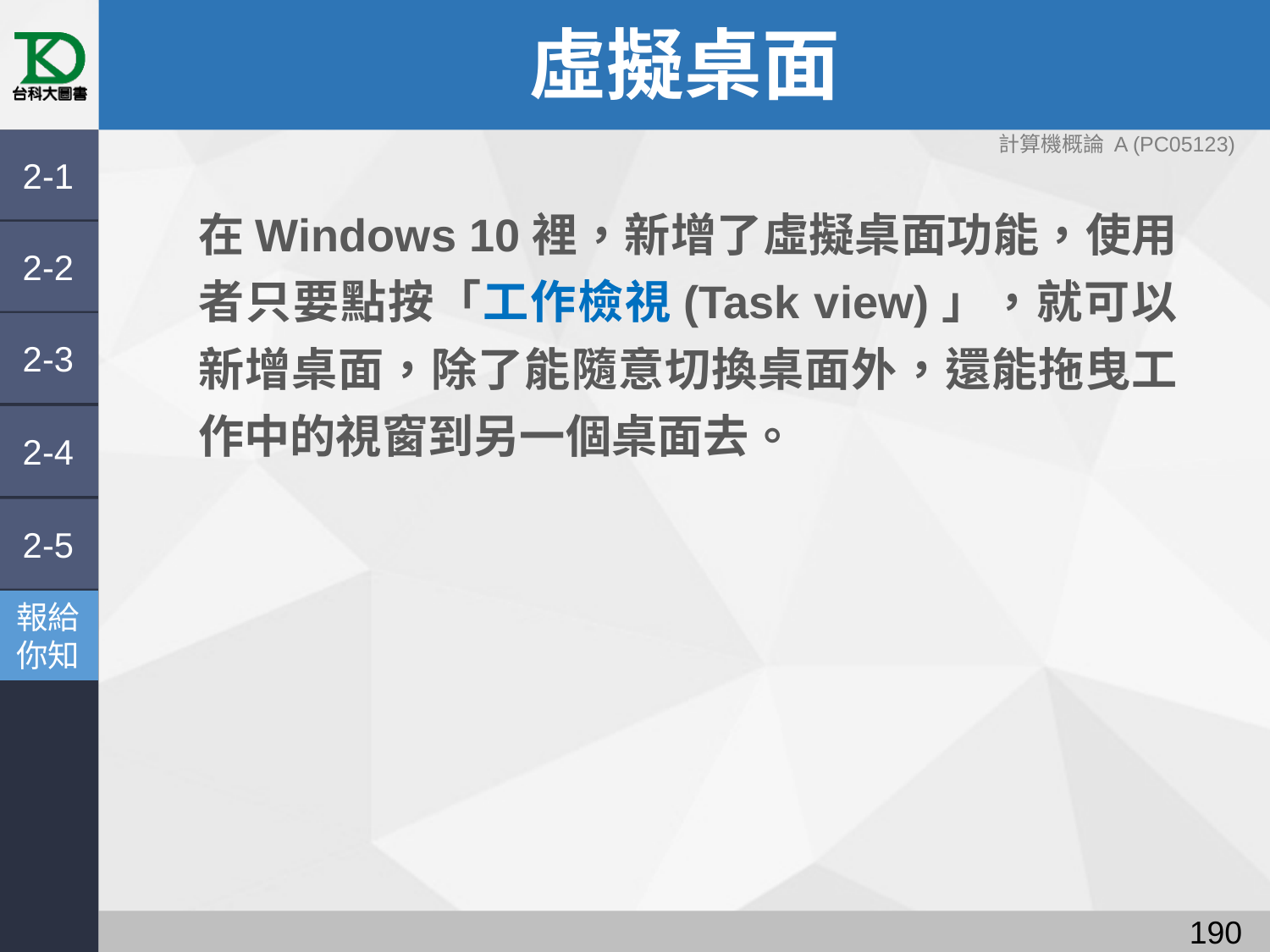

# 虛擬桌面
計算機概論 A (PC05123)
2-1
在Windows 10裡，新增了虛擬桌面功能，使用者只要點按「工作檢視(Task view)」，就可以新增桌面，除了能隨意切換桌面外，還能拖曳工作中的視窗到另一個桌面去。
2-2
2-3
2-4
2-5
報給
你知
190